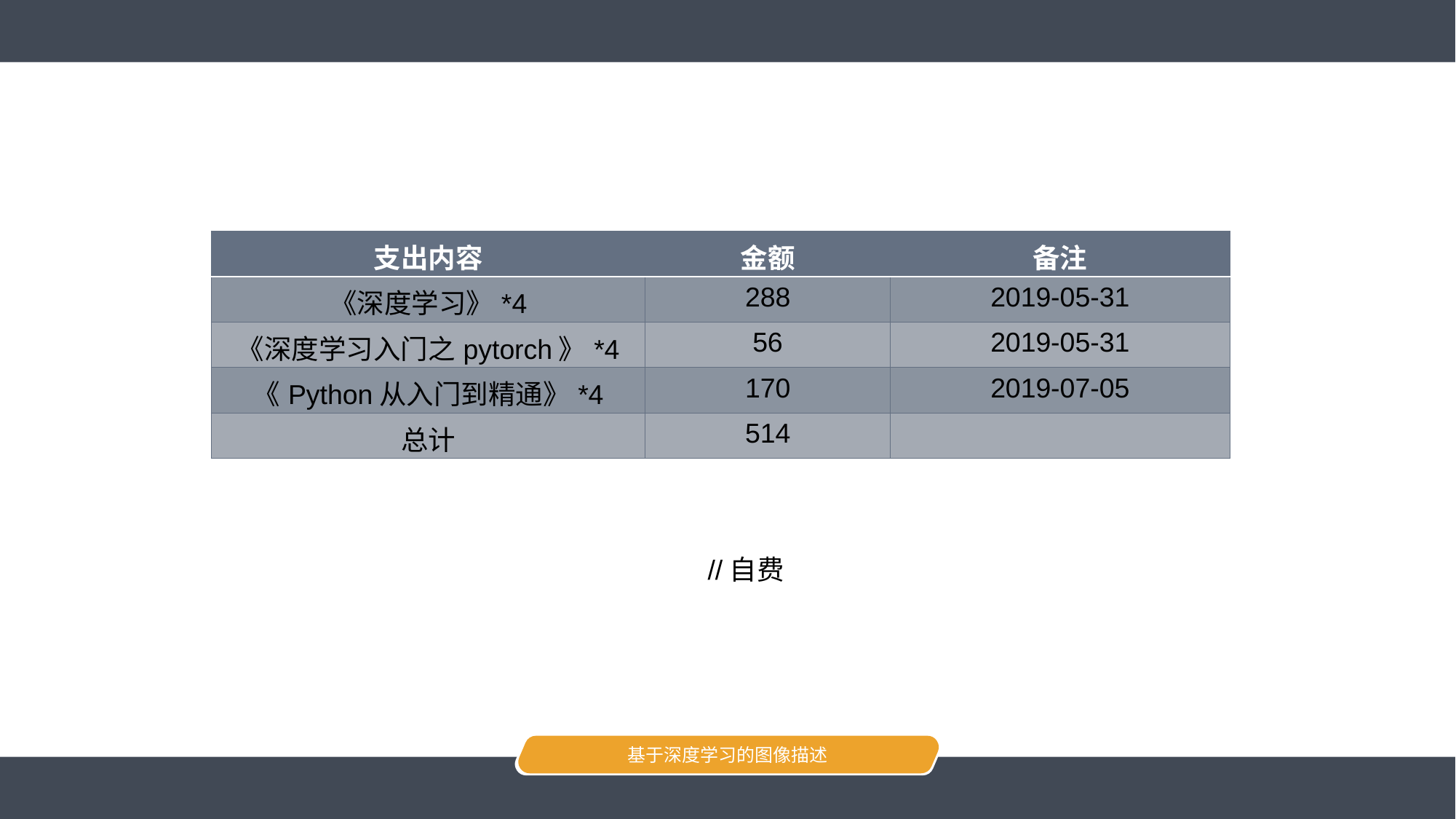

| 支出内容 | 金额 | 备注 |
| --- | --- | --- |
| 《深度学习》\*4 | 288 | 2019-05-31 |
| 《深度学习入门之pytorch》\*4 | 56 | 2019-05-31 |
| 《Python从入门到精通》\*4 | 170 | 2019-07-05 |
| 总计 | 514 |  |
        //自费
基于深度学习的图像描述